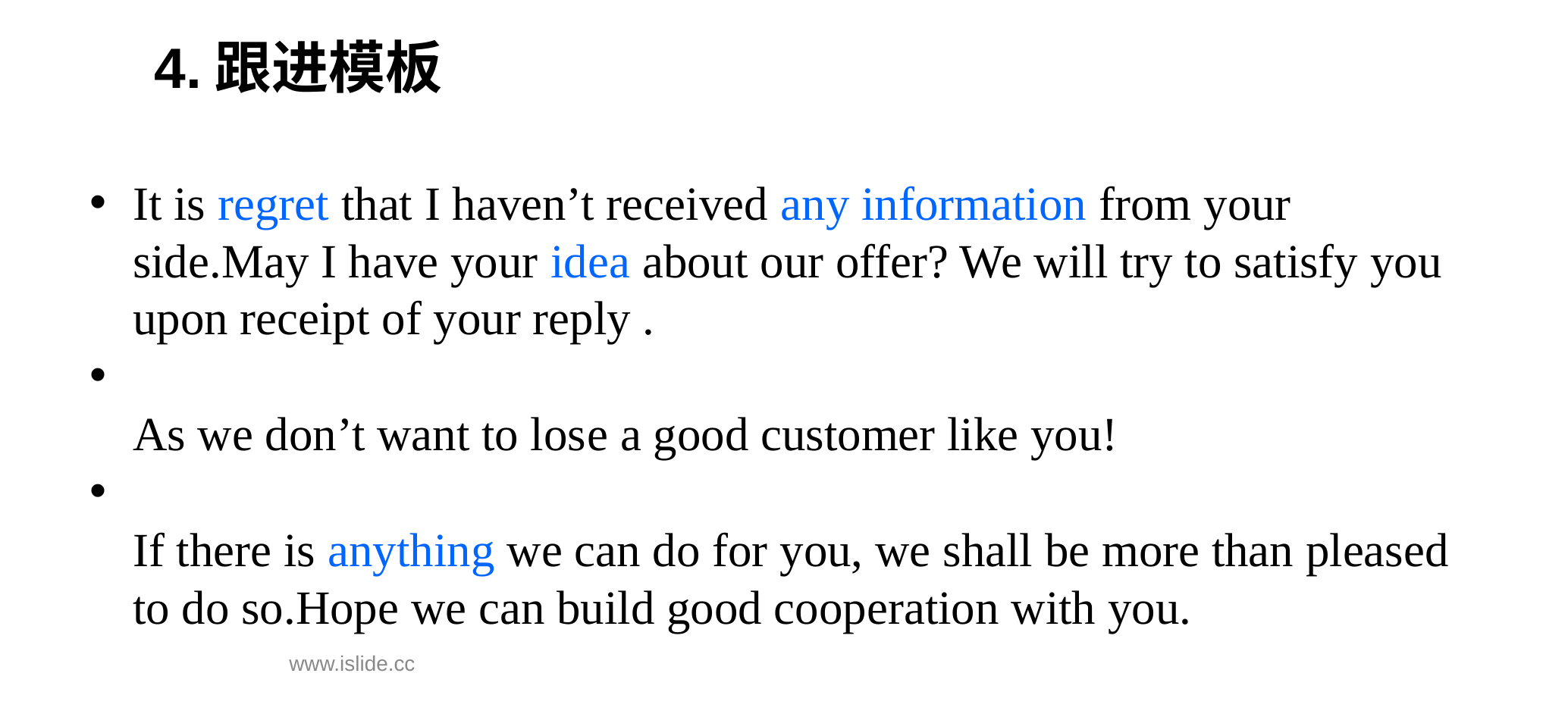

It is regret that I haven’t received any information from your side.May I have your idea about our offer? We will try to satisfy you upon receipt of your reply .
As we don’t want to lose a good customer like you!
If there is anything we can do for you, we shall be more than pleased to do so.Hope we can build good cooperation with you.
4.跟进模板
www.islide.cc
65